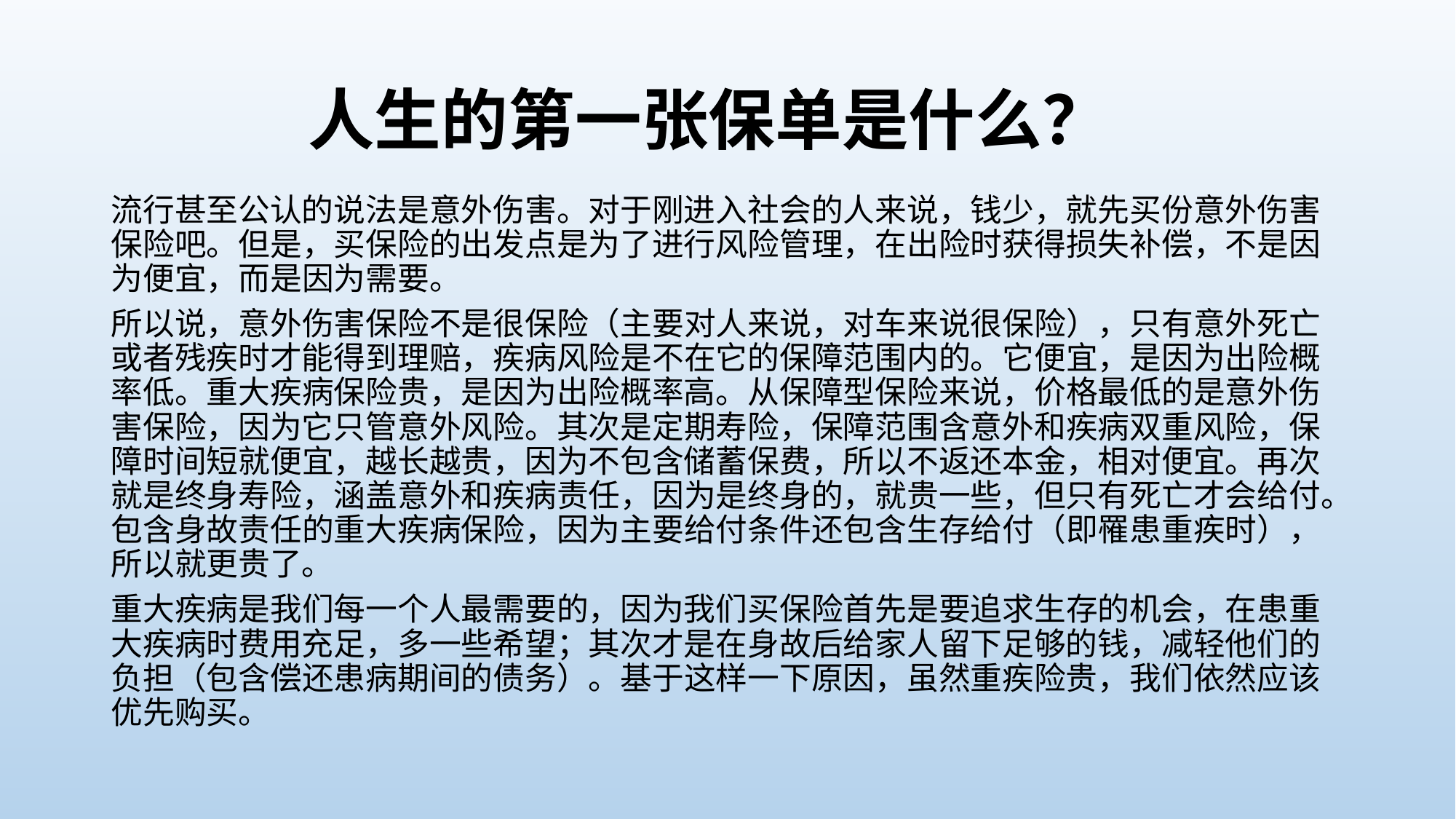

# 人生的第一张保单是什么？
流行甚至公认的说法是意外伤害。对于刚进入社会的人来说，钱少，就先买份意外伤害保险吧。但是，买保险的出发点是为了进行风险管理，在出险时获得损失补偿，不是因为便宜，而是因为需要。
所以说，意外伤害保险不是很保险（主要对人来说，对车来说很保险），只有意外死亡或者残疾时才能得到理赔，疾病风险是不在它的保障范围内的。它便宜，是因为出险概率低。重大疾病保险贵，是因为出险概率高。从保障型保险来说，价格最低的是意外伤害保险，因为它只管意外风险。其次是定期寿险，保障范围含意外和疾病双重风险，保障时间短就便宜，越长越贵，因为不包含储蓄保费，所以不返还本金，相对便宜。再次就是终身寿险，涵盖意外和疾病责任，因为是终身的，就贵一些，但只有死亡才会给付。包含身故责任的重大疾病保险，因为主要给付条件还包含生存给付（即罹患重疾时），所以就更贵了。
重大疾病是我们每一个人最需要的，因为我们买保险首先是要追求生存的机会，在患重大疾病时费用充足，多一些希望；其次才是在身故后给家人留下足够的钱，减轻他们的负担（包含偿还患病期间的债务）。基于这样一下原因，虽然重疾险贵，我们依然应该优先购买。